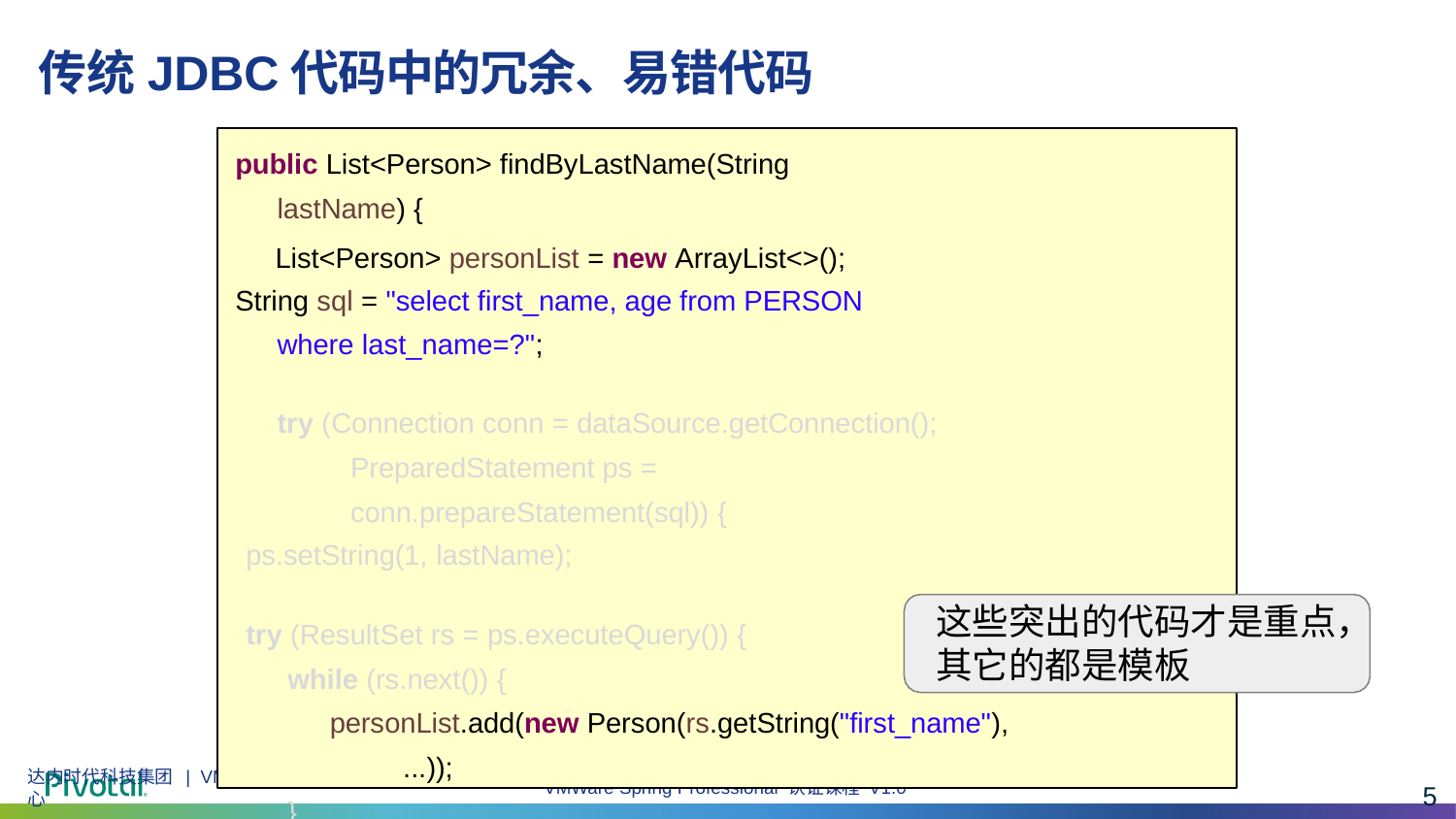

# 传统JDBC代码中的冗余、易错代码

public List<Person> findByLastName(String lastName) {
     List<Person> personList = new ArrayList<>();
String sql = "select first_name, age from PERSON where last_name=?";

try (Connection conn = dataSource.getConnection();  PreparedStatement ps = conn.prepareStatement(sql)) {
ps.setString(1, lastName);

try (ResultSet rs = ps.executeQuery()) {
while (rs.next()) {
personList.add(new Person(rs.getString("first_name"), ...));
}
}
} catch (SQLException e) {
/* ??? */
}

return personList;
}
这些突出的代码才是重点，其它的都是模板

5